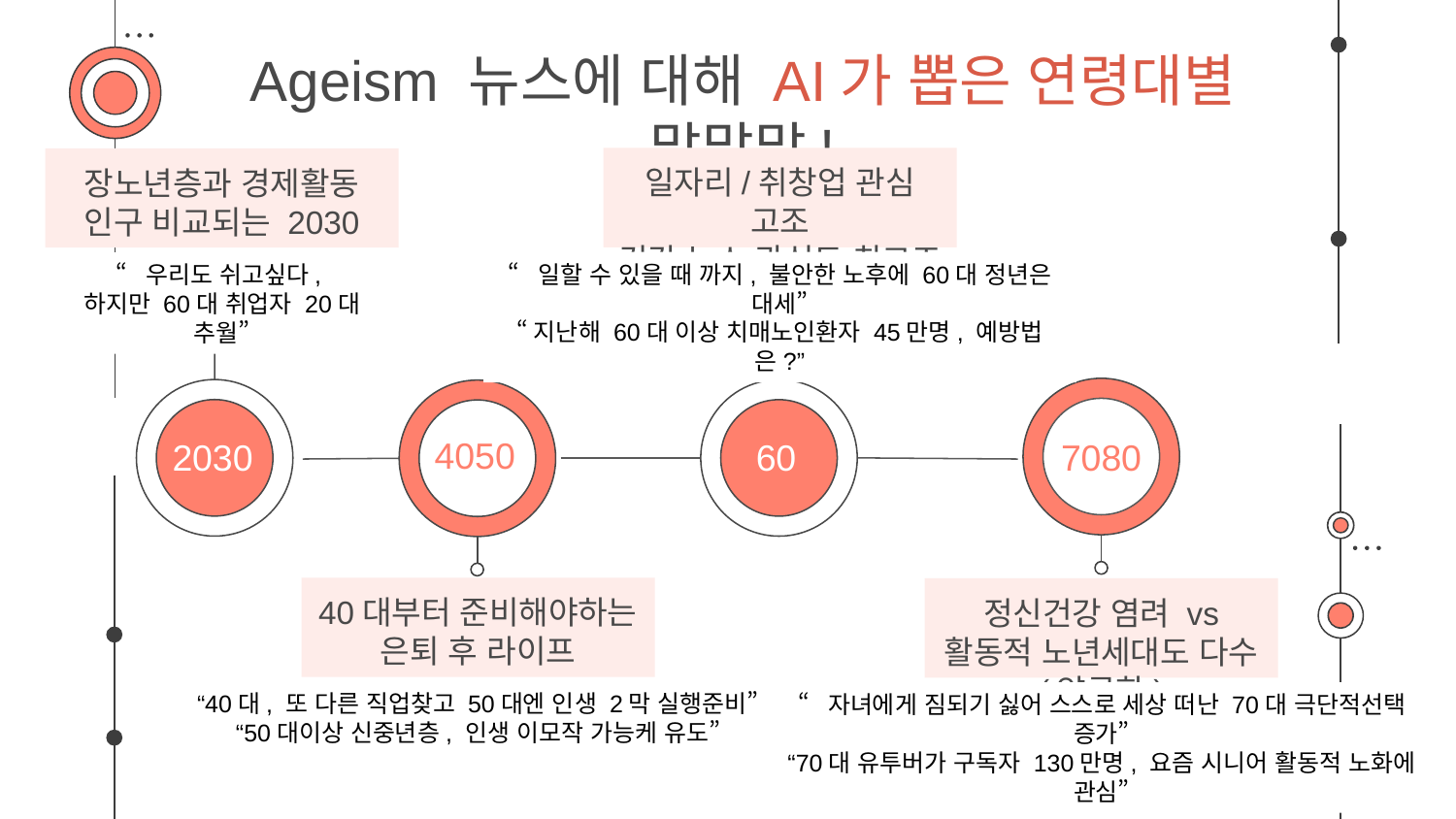

# Ageism 뉴스에 대해 AI가 뽑은 연령대별 말말말!
일자리/취창업 관심 고조
건강 뉴스 관심도 최고조
장노년층과 경제활동 인구 비교되는 2030
“일할 수 있을 때 까지, 불안한 노후에 60대 정년은 대세”
“지난해 60대 이상 치매노인환자 45만명, 예방법은?”
“우리도 쉬고싶다,
하지만 60대 취업자 20대 추월”

4050
60
7080
2030

40대부터 준비해야하는 은퇴 후 라이프
정신건강 염려 vs 활동적 노년세대도 다수 (양극화)
“40대, 또 다른 직업찾고 50대엔 인생 2막 실행준비”
“50대이상 신중년층, 인생 이모작 가능케 유도”
“자녀에게 짐되기 싫어 스스로 세상 떠난 70대 극단적선택 증가”
“70대 유투버가 구독자 130만명, 요즘 시니어 활동적 노화에 관심”